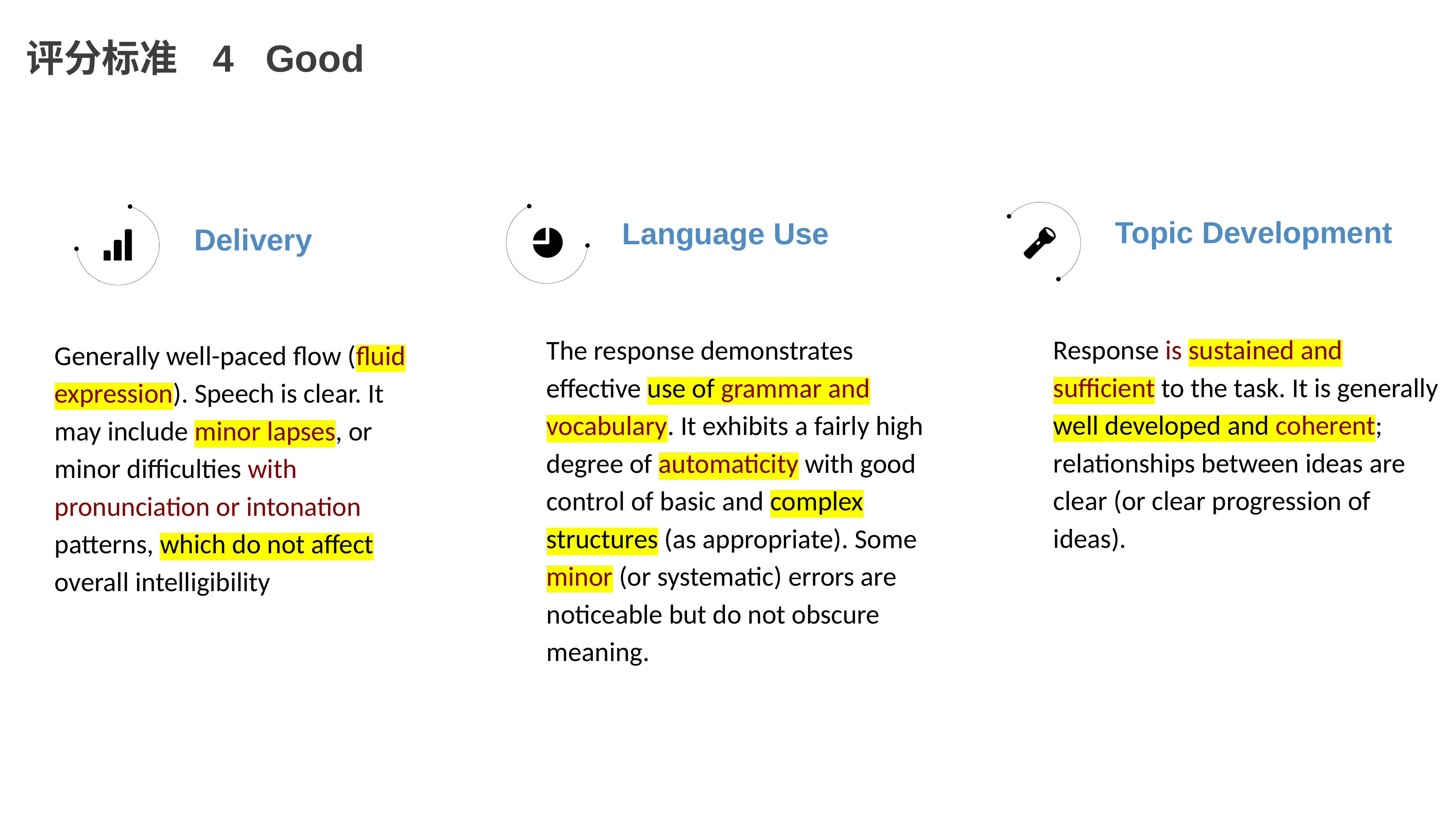

评分标准   4   Good

Language Use

Topic Development

Delivery

Response is sustained and sufficient to the task. It is generally well developed and coherent; relationships between ideas are clear (or clear progression of ideas).
The response demonstrates effective use of grammar and vocabulary. It exhibits a fairly high degree of automaticity with good control of basic and complex structures (as appropriate). Some minor (or systematic) errors are noticeable but do not obscure meaning.
Generally well-paced flow (fluid expression). Speech is clear. It may include minor lapses, or minor difficulties with pronunciation or intonation patterns, which do not affect overall intelligibility